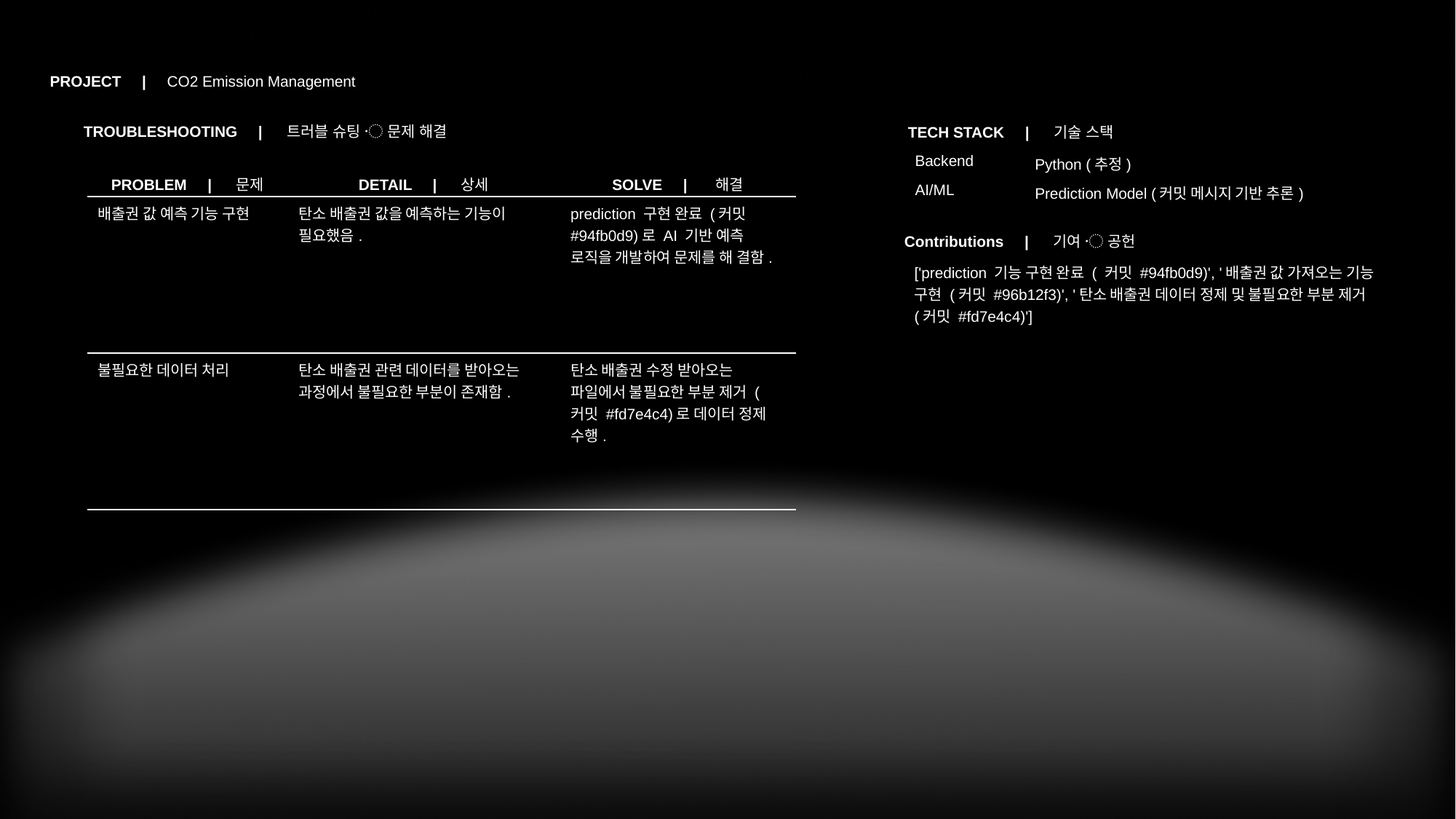

PROJECT     |     CO2 Emission Management
TROUBLESHOOTING     |     트러블 슈팅 〮 문제 해결
TECH STACK     |     기술 스택
| Backend | Python (추정) |
| --- | --- |
| AI/ML | Prediction Model (커밋 메시지 기반 추론) |
| PROBLEM | 문제 | DETAIL | 상세 | SOLVE | 해결 |
| --- | --- | --- |
| 배출권 값 예측 기능 구현 | 탄소 배출권 값을 예측하는 기능이 필요했음. | prediction 구현 완료 (커밋 #94fb0d9)로 AI 기반 예측 로직을 개발하여 문제를 해 결함. |
| --- | --- | --- |
| 불필요한 데이터 처리 | 탄소 배출권 관련 데이터를 받아오는 과정에서 불필요한 부분이 존재함. | 탄소 배출권 수정 받아오는 파일에서 불필요한 부분 제거 (커밋 #fd7e4c4)로 데이터 정제 수행. |
Contributions     |     기여 〮 공헌
| ['prediction 기능 구현 완료 ( 커밋 #94fb0d9)', '배출권 값 가져오는 기능 구현 (커밋 #96b12f3)', '탄소 배출권 데이터 정제 및 불필요한 부분 제거 (커밋 #fd7e4c4)'] |
| --- |